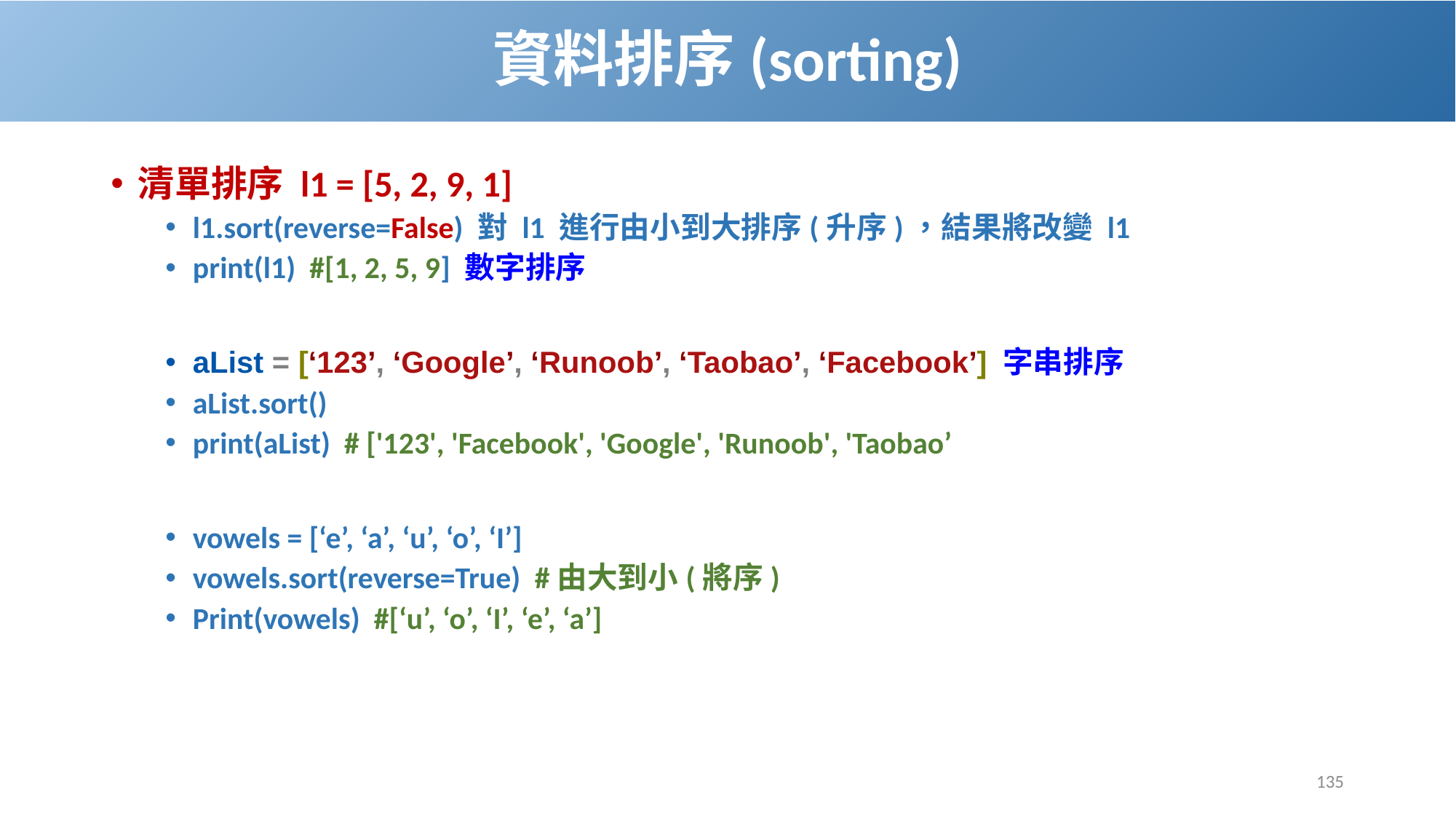

# 資料排序(sorting)
清單排序 l1 = [5, 2, 9, 1]
l1.sort(reverse=False) 對 l1 進行由小到大排序(升序)，結果將改變 l1
print(l1)  #[1, 2, 5, 9] 數字排序

aList = [‘123’, ‘Google’, ‘Runoob’, ‘Taobao’, ‘Facebook’] 字串排序
aList.sort()
print(aList)  # ['123', 'Facebook', 'Google', 'Runoob', 'Taobao’

vowels = [‘e’, ‘a’, ‘u’, ‘o’, ‘I’]
vowels.sort(reverse=True)  #由大到小(將序)
Print(vowels)  #[‘u’, ‘o’, ‘I’, ‘e’, ‘a’]

135